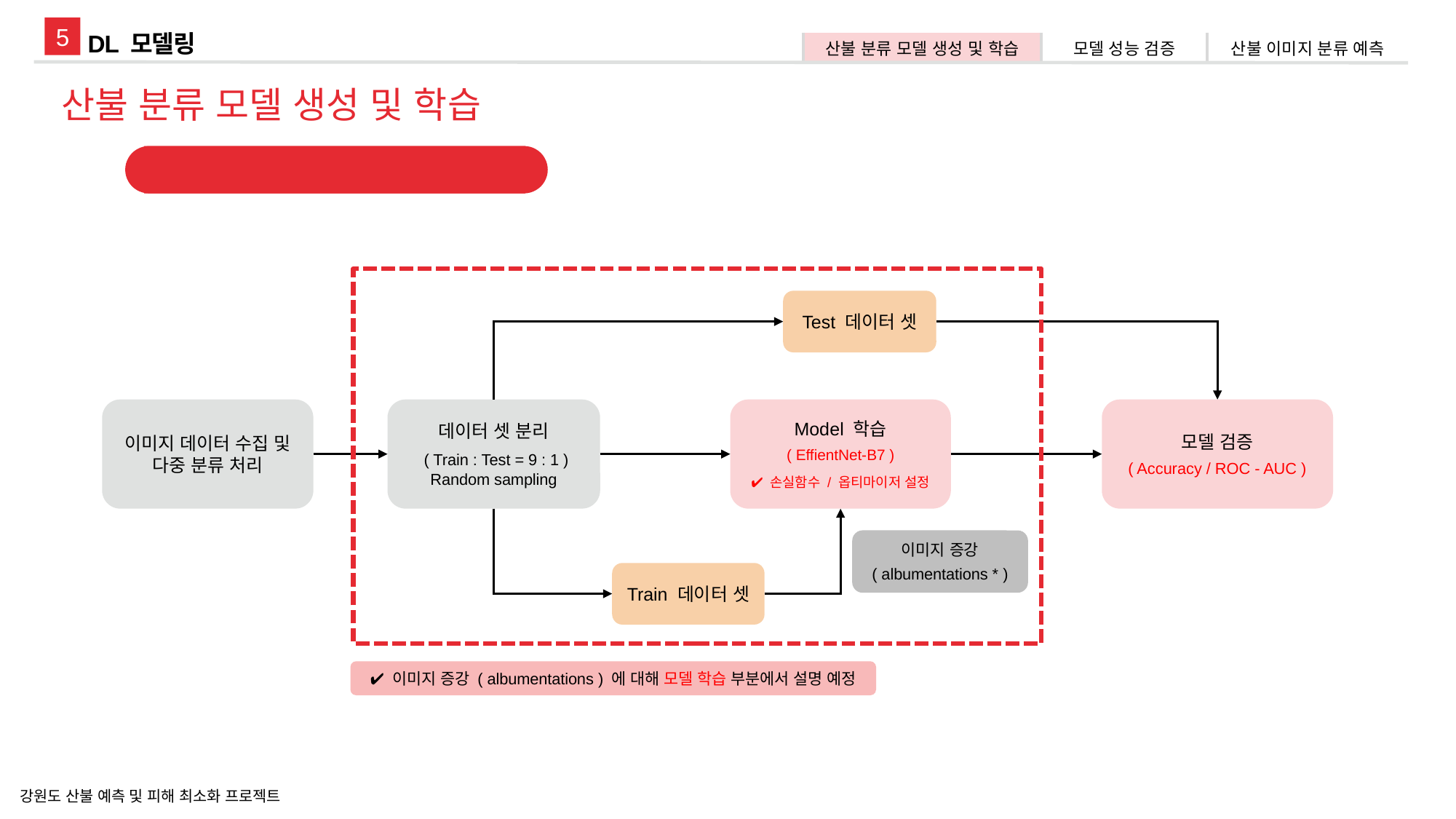

5
DL 모델링
| 산불 분류 모델 생성 및 학습 | 모델 성능 검증 | 산불 이미지 분류 예측 |
| --- | --- | --- |
산불 분류 모델 생성 및 학습

모델 훈련 및 평가 순서도
EfficientNet

Test 데이터 셋
이미지 데이터 수집 및 다중 분류 처리
데이터 셋 분리

 ( Train : Test = 9 : 1 )
Random sampling
Model 학습

( EffientNet-B7 )

✔ 손실함수 / 옵티마이저 설정
모델 검증

( Accuracy / ROC - AUC )
이미지 증강

( albumentations * )
Train 데이터 셋
✔ 이미지 증강 ( albumentations ) 에 대해 모델 학습 부분에서 설명 예정
강원도 산불 예측 및 피해 최소화 프로젝트